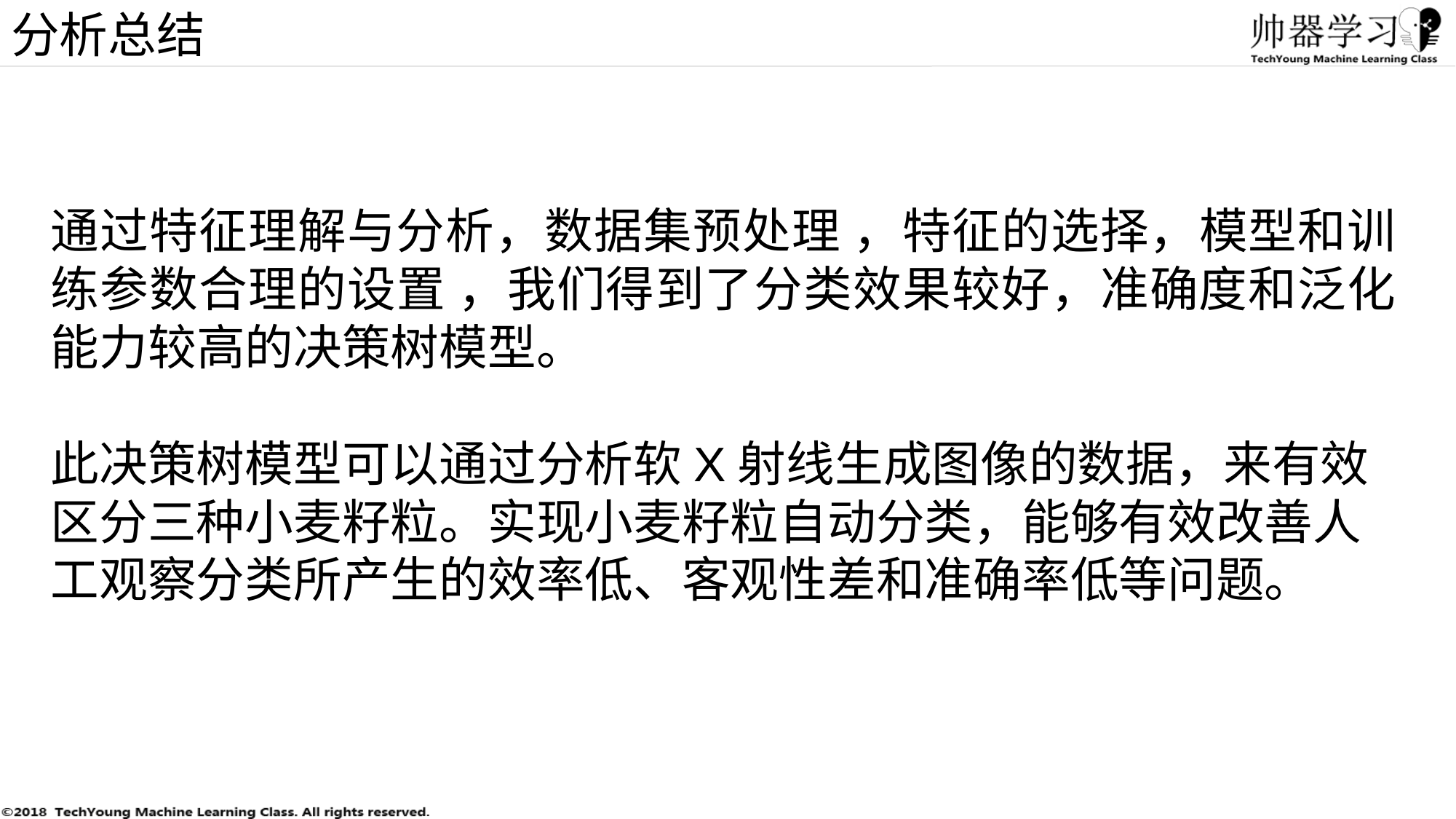

分析总结
通过特征理解与分析，数据集预处理 ，特征的选择，模型和训练参数合理的设置 ，我们得到了分类效果较好，准确度和泛化能力较高的决策树模型。

此决策树模型可以通过分析软X射线生成图像的数据，来有效区分三种小麦籽粒。实现小麦籽粒自动分类，能够有效改善人工观察分类所产生的效率低、客观性差和准确率低等问题。